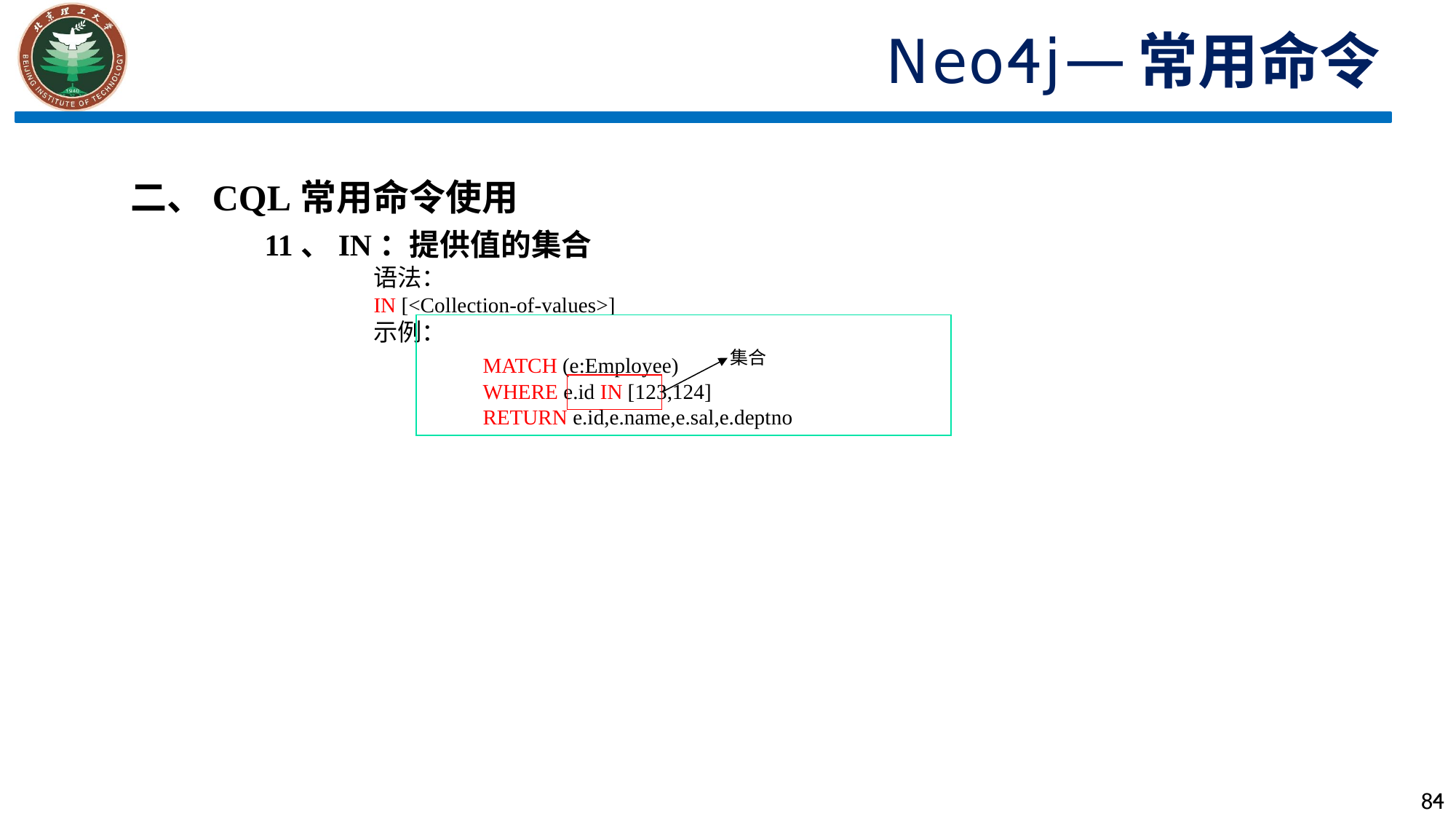

Neo4j—常用命令
二、CQL常用命令使用
11、IN：提供值的集合
语法：
IN [<Collection-of-values>]
示例：
	MATCH (e:Employee)
	WHERE e.id IN [123,124]
	RETURN e.id,e.name,e.sal,e.deptno

集合

84